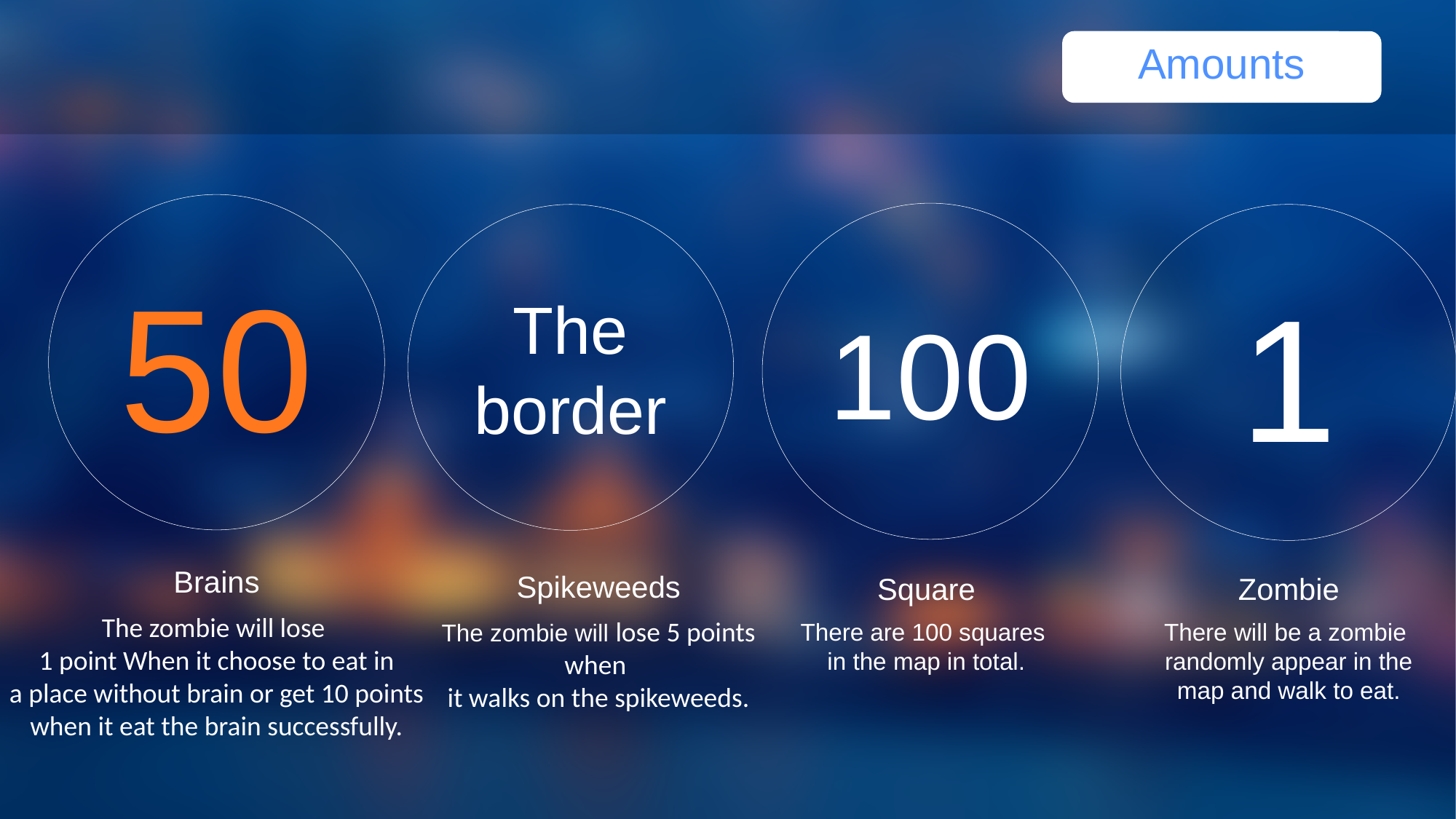

Amounts
50
100
The border
1
1
                     点击添加标题
Brains

The zombie will lose
1 point When it choose to eat in
 a place without brain or get 10 points
when it eat the brain successfully.
Spikeweeds

The zombie will lose 5 points when
it walks on the spikeweeds.
Square

There are 100 squares
in the map in total.
Zombie

There will be a zombie
randomly appear in the
map and walk to eat.